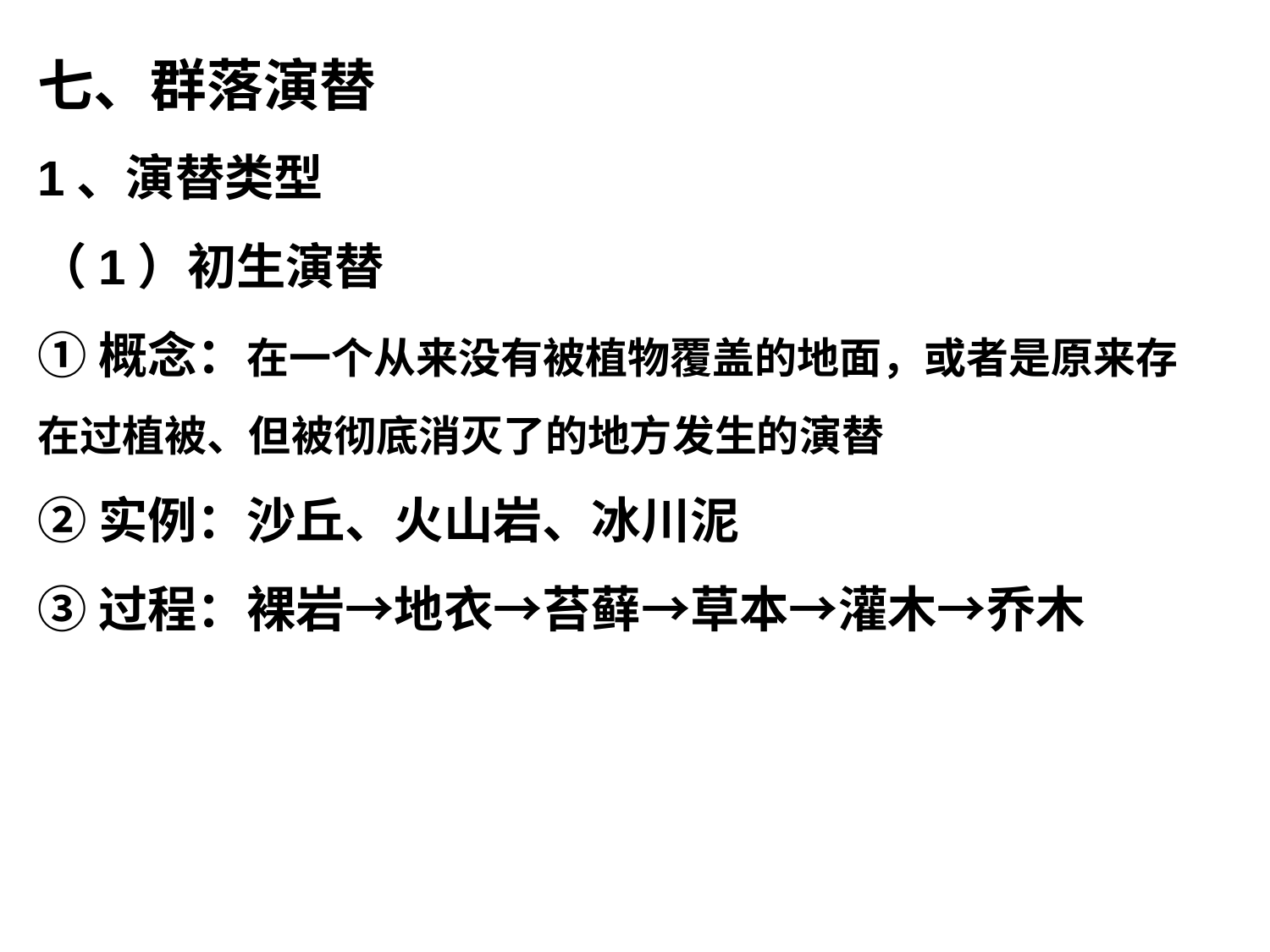

七、群落演替
1、演替类型
（1）初生演替
①概念：在一个从来没有被植物覆盖的地面，或者是原来存在过植被、但被彻底消灭了的地方发生的演替
②实例：沙丘、火山岩、冰川泥
③过程：裸岩→地衣→苔藓→草本→灌木→乔木